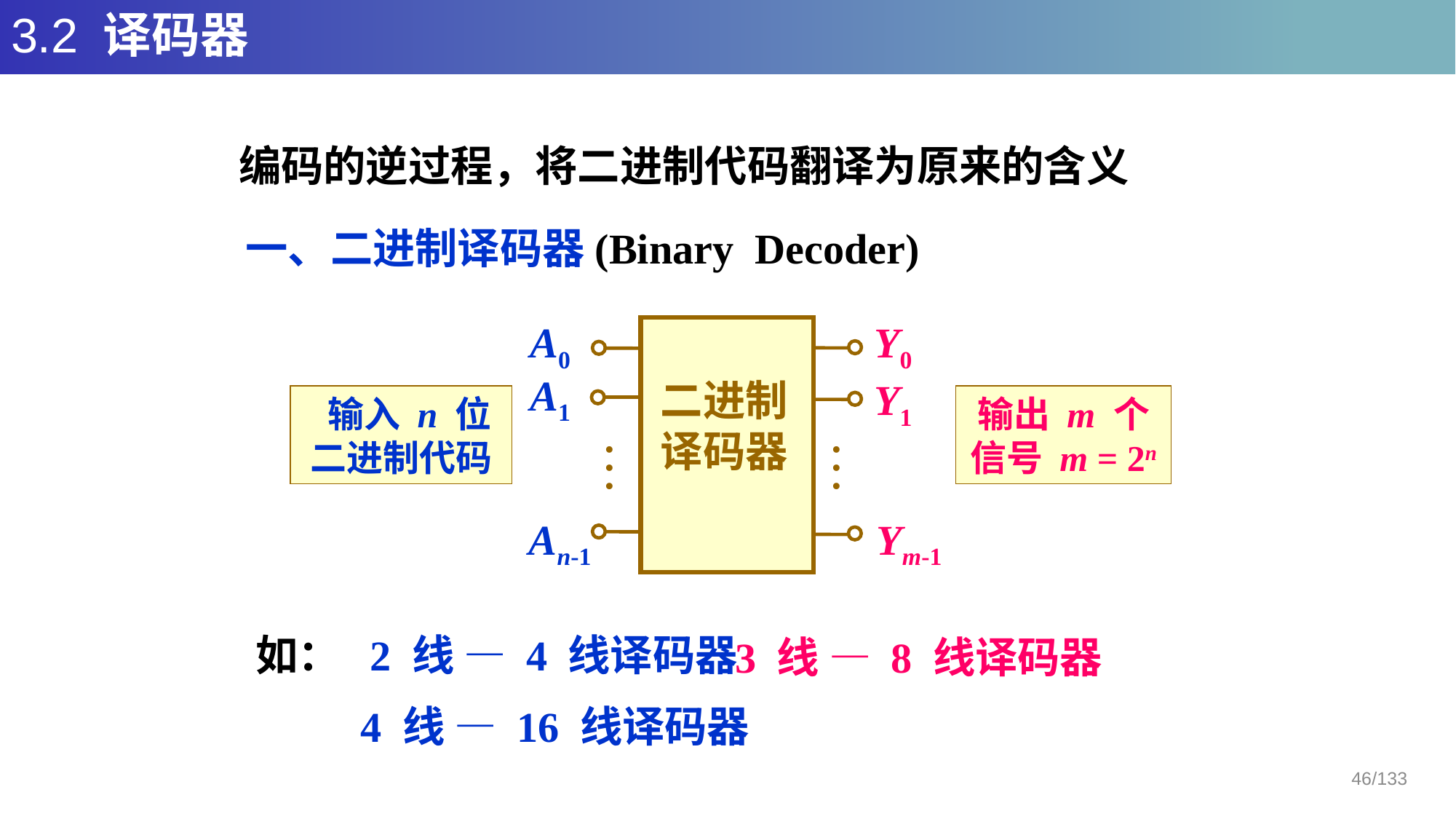

# 3.2 译码器
编码的逆过程，将二进制代码翻译为原来的含义
一、二进制译码器(Binary  Decoder)
A0
Y0

A1
Y1
二进制
译码器

…
…
An-1
Ym-1

 输入 n 位二进制代码
输出 m 个
信号 m = 2n
如：  2 线 — 4 线译码器
3 线 — 8 线译码器
4 线 — 16 线译码器
46/133